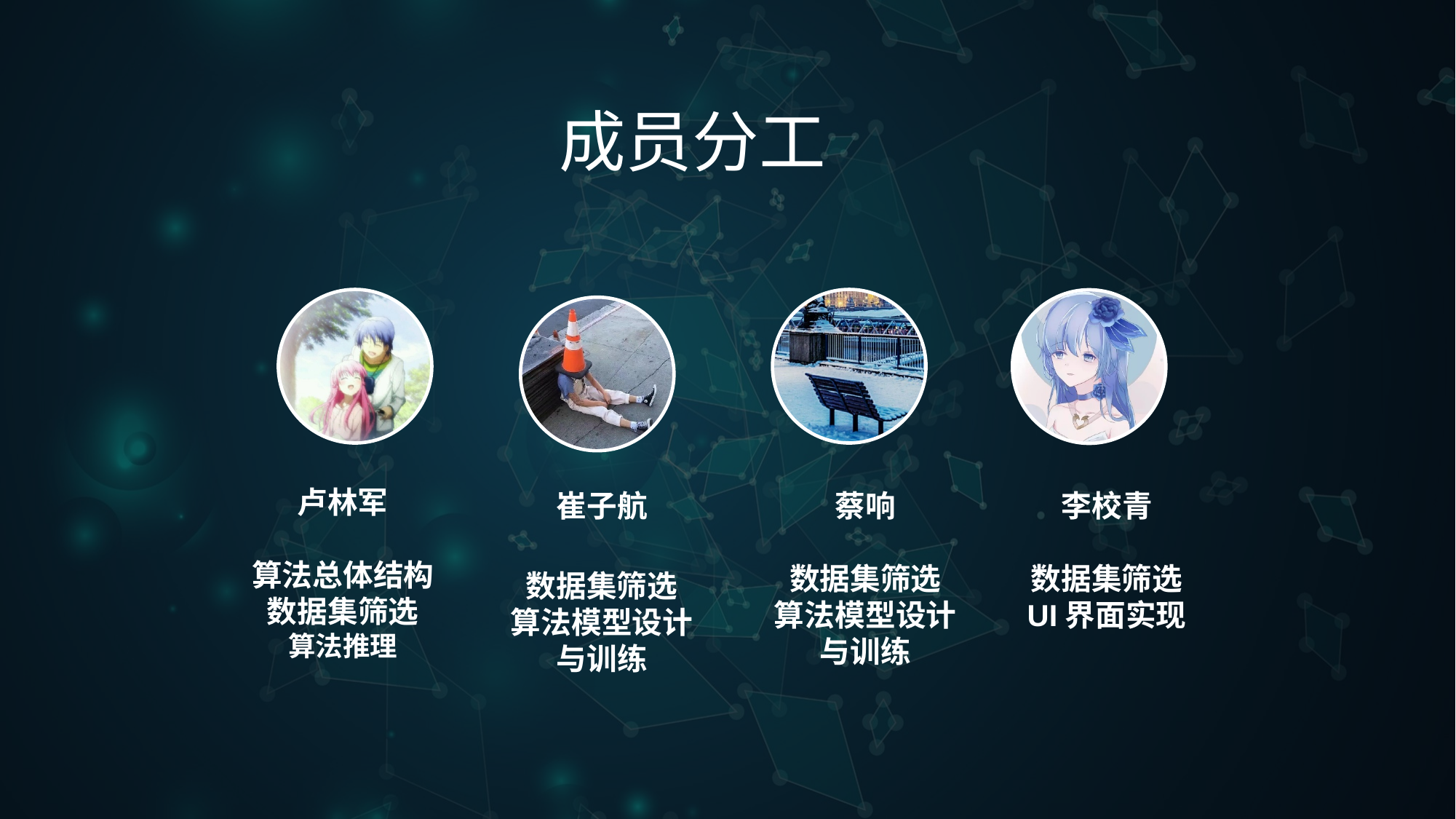

成员分工

卢林军

算法总体结构
数据集筛选
算法推理
崔子航

数据集筛选
算法模型设计
与训练

蔡响

数据集筛选
算法模型设计
与训练

李校青

数据集筛选
UI界面实现